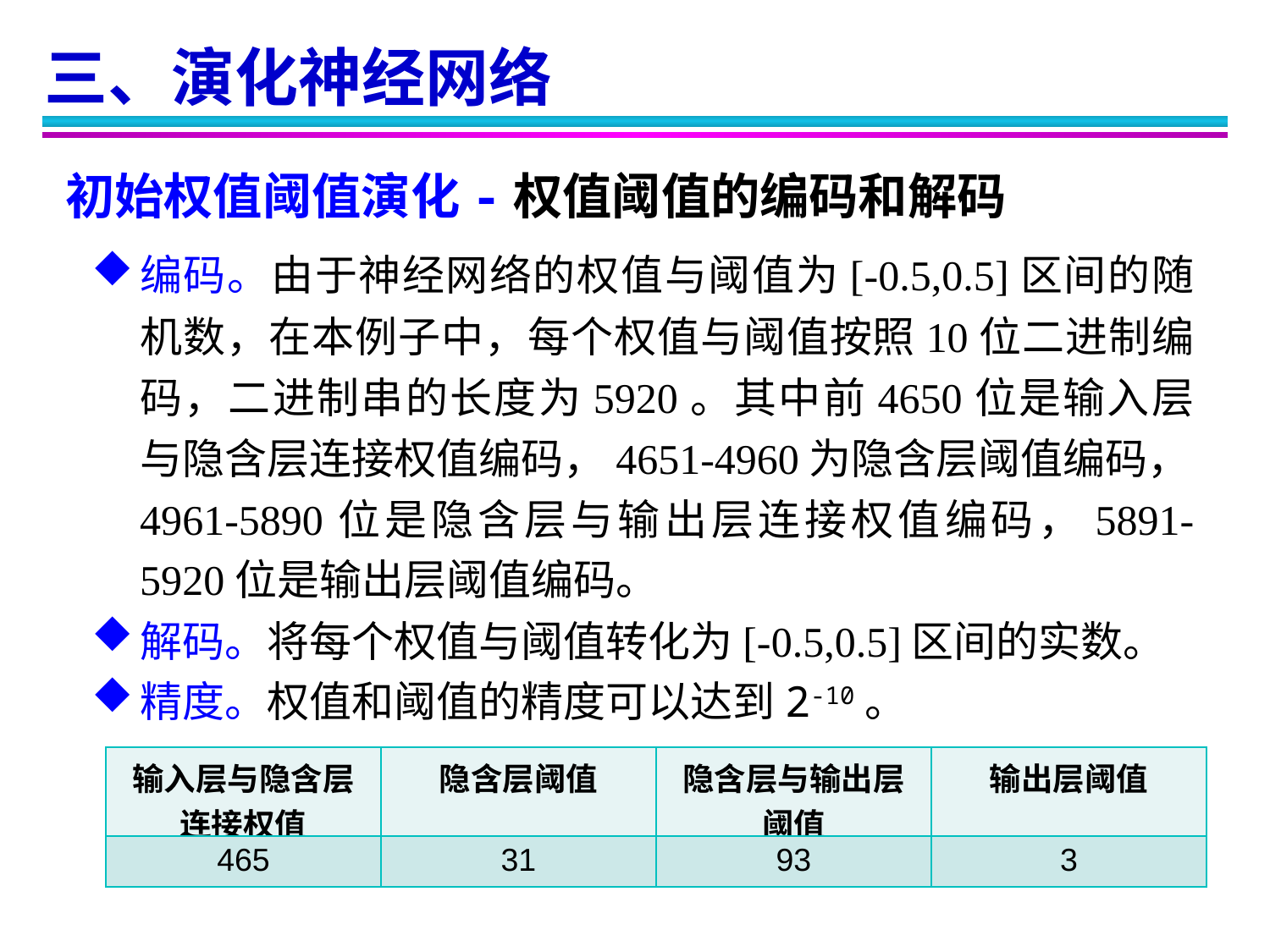

三、演化神经网络
初始权值阈值演化-权值阈值的编码和解码
编码。由于神经网络的权值与阈值为[-0.5,0.5]区间的随机数，在本例子中，每个权值与阈值按照10位二进制编码，二进制串的长度为5920。其中前4650位是输入层与隐含层连接权值编码，4651-4960为隐含层阈值编码，4961-5890位是隐含层与输出层连接权值编码，5891-5920位是输出层阈值编码。
解码。将每个权值与阈值转化为[-0.5,0.5]区间的实数。
精度。权值和阈值的精度可以达到2-10。
| 输入层与隐含层连接权值 | 隐含层阈值 | 隐含层与输出层阈值 | 输出层阈值 |
| --- | --- | --- | --- |
| 465 | 31 | 93 | 3 |